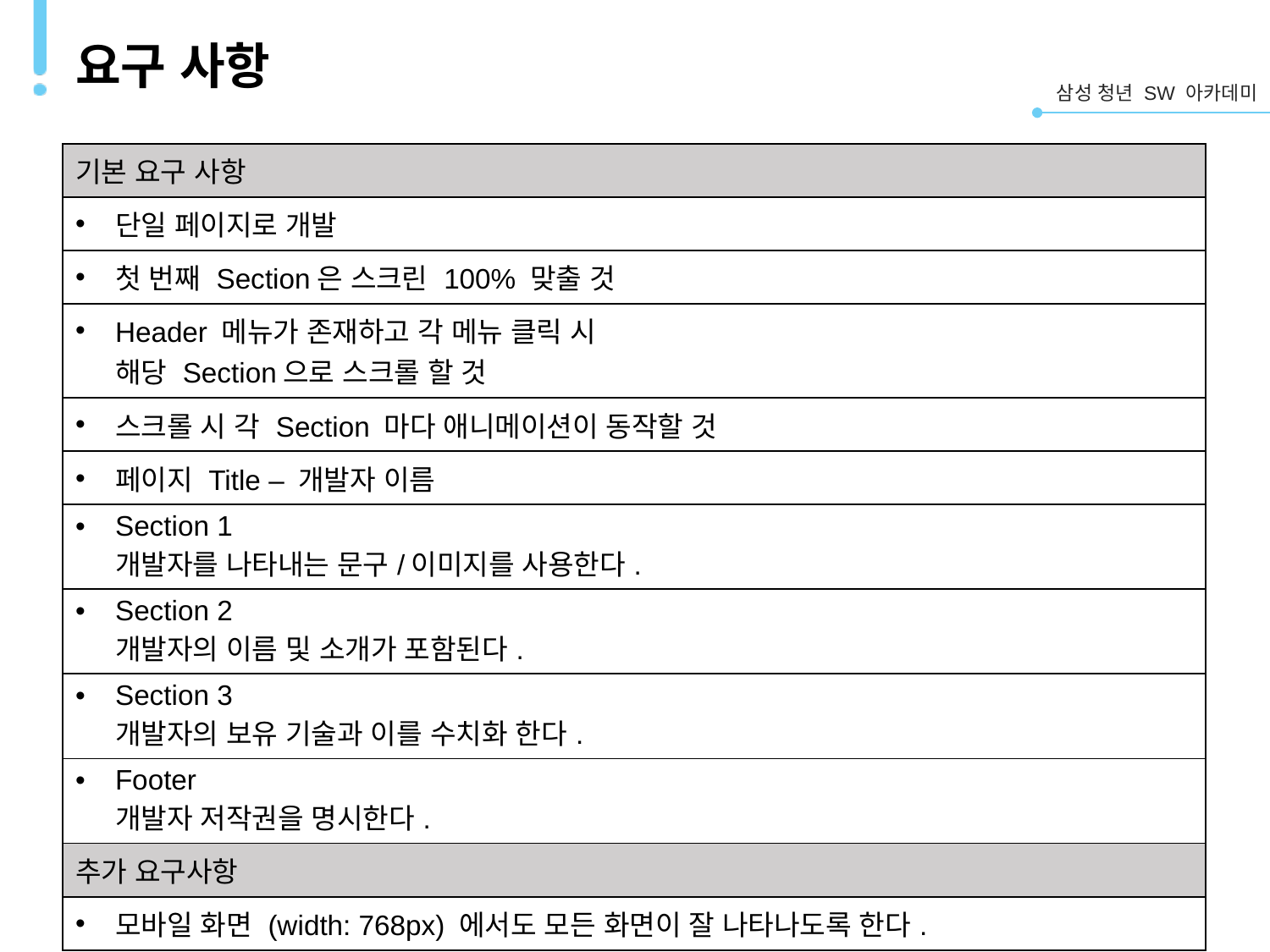

# 요구 사항
| 기본 요구 사항 |
| --- |
| 단일 페이지로 개발 |
| 첫 번째 Section은 스크린 100% 맞출 것 |
| Header 메뉴가 존재하고 각 메뉴 클릭 시 해당 Section으로 스크롤 할 것 |
| 스크롤 시 각 Section 마다 애니메이션이 동작할 것 |
| 페이지 Title – 개발자 이름 |
| Section 1 개발자를 나타내는 문구/이미지를 사용한다. |
| Section 2 개발자의 이름 및 소개가 포함된다. |
| Section 3 개발자의 보유 기술과 이를 수치화 한다. |
| Footer 개발자 저작권을 명시한다. |
| 추가 요구사항 |
| 모바일 화면 (width: 768px) 에서도 모든 화면이 잘 나타나도록 한다. |